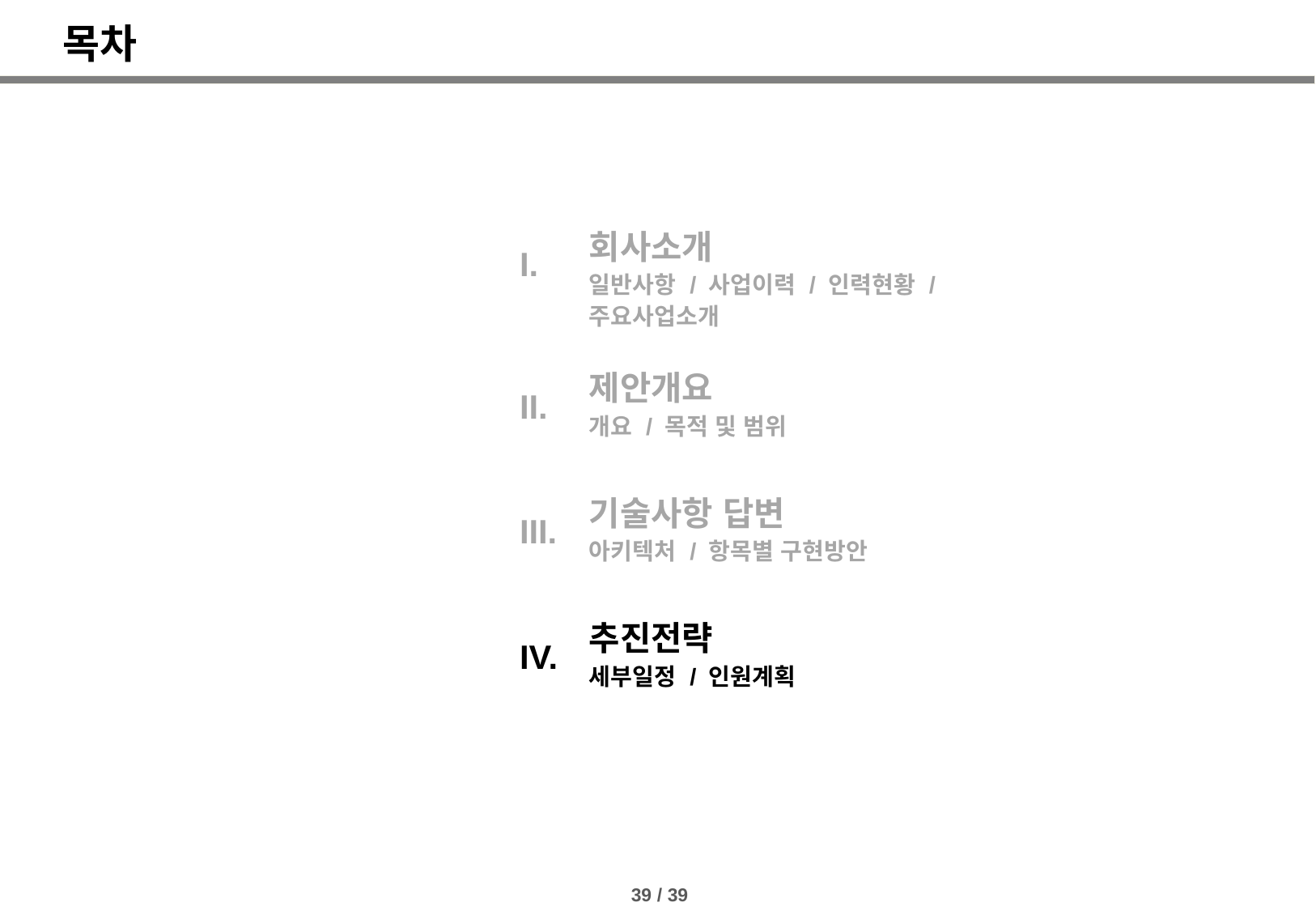

# 목차
| I. | 회사소개 일반사항 / 사업이력 / 인력현황 / 주요사업소개 |
| --- | --- |
| II. | 제안개요 개요 / 목적 및 범위 |
| III. | 기술사항 답변 아키텍처 / 항목별 구현방안 |
| IV. | 추진전략 세부일정 / 인원계획 |